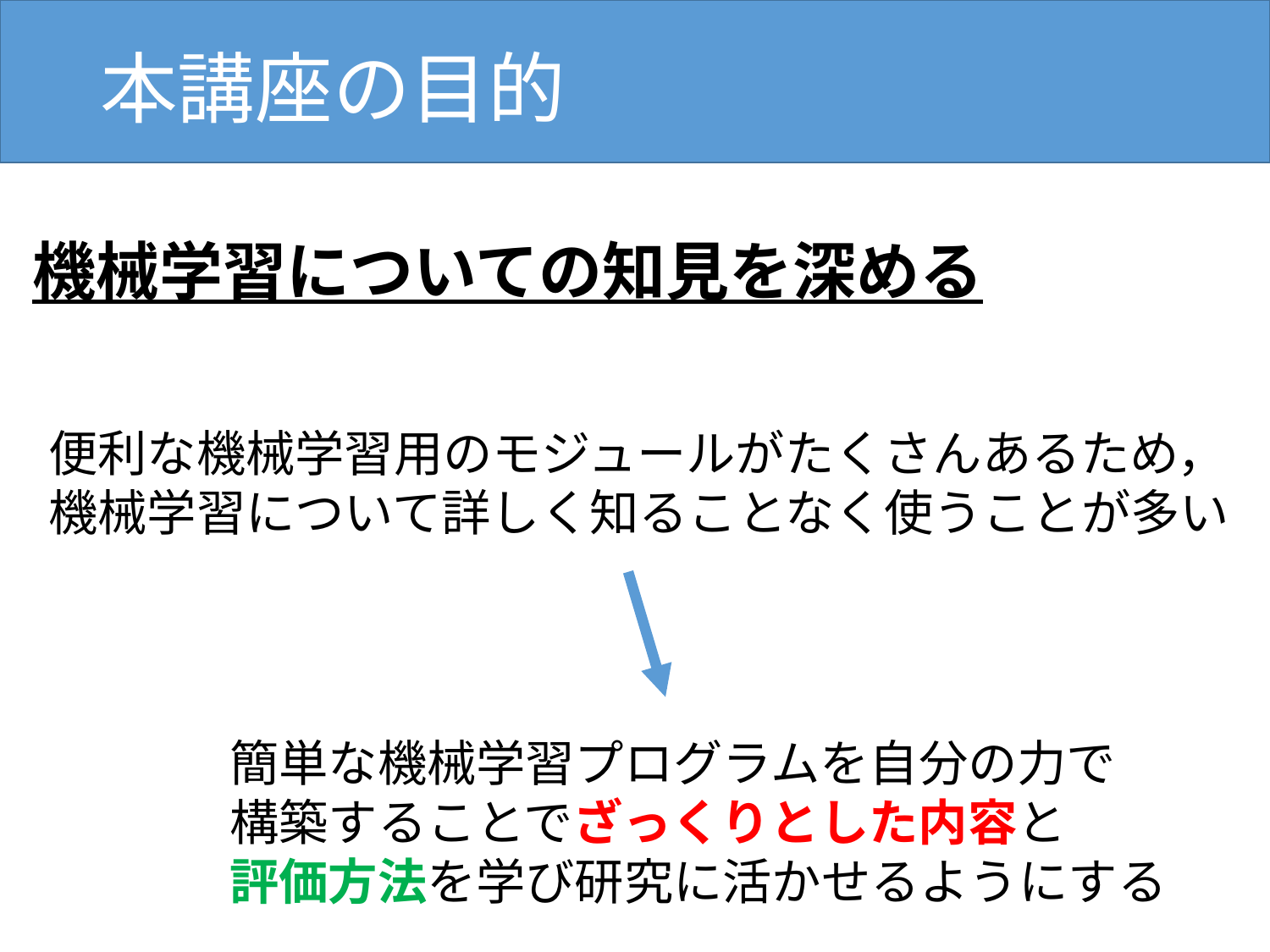

# 本講座の目的
機械学習についての知見を深める
便利な機械学習用のモジュールがたくさんあるため，
機械学習について詳しく知ることなく使うことが多い
簡単な機械学習プログラムを自分の力で
構築することでざっくりとした内容と
評価方法を学び研究に活かせるようにする